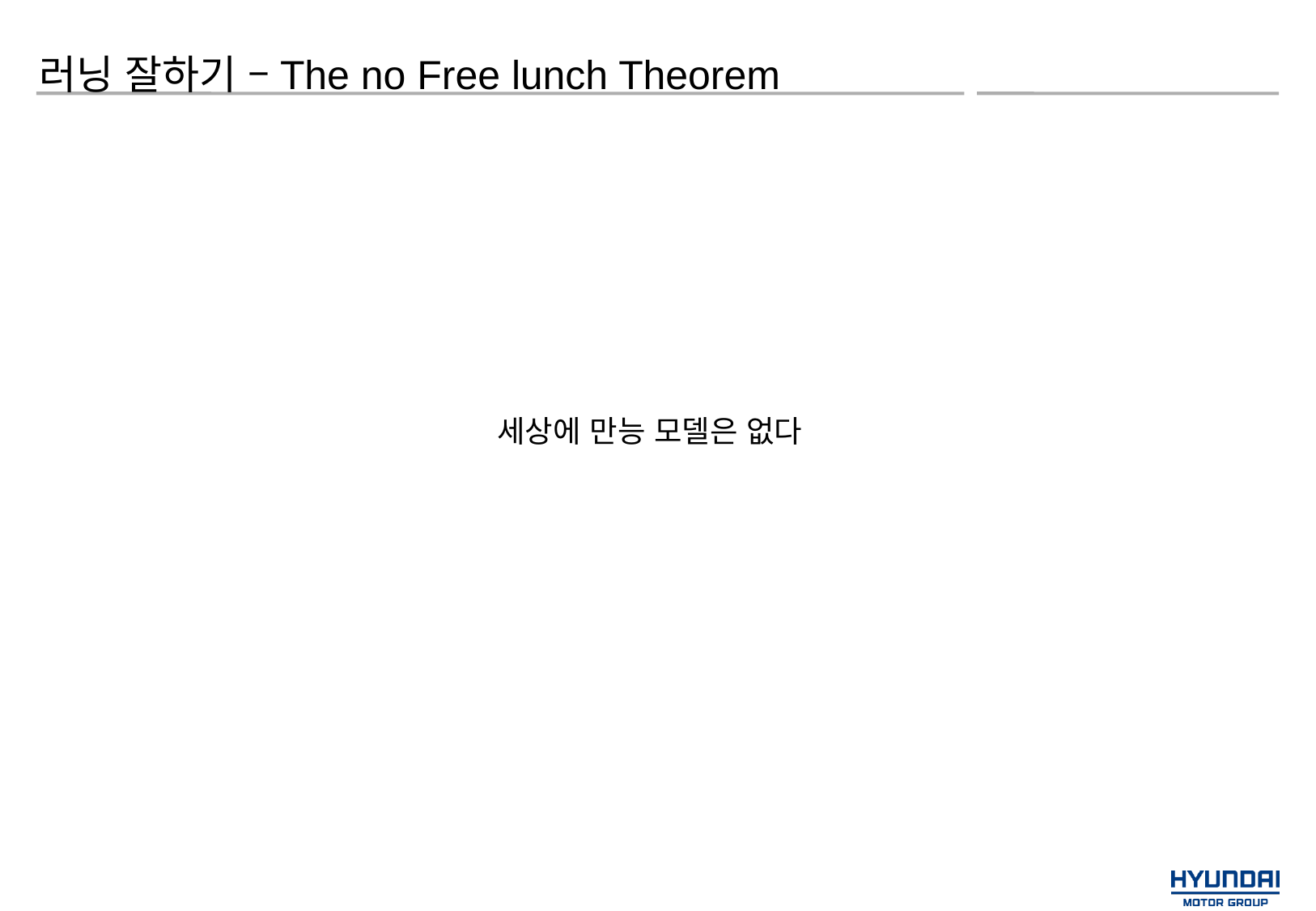

러닝 잘하기 –The no Free lunch Theorem
세상에 만능 모델은 없다